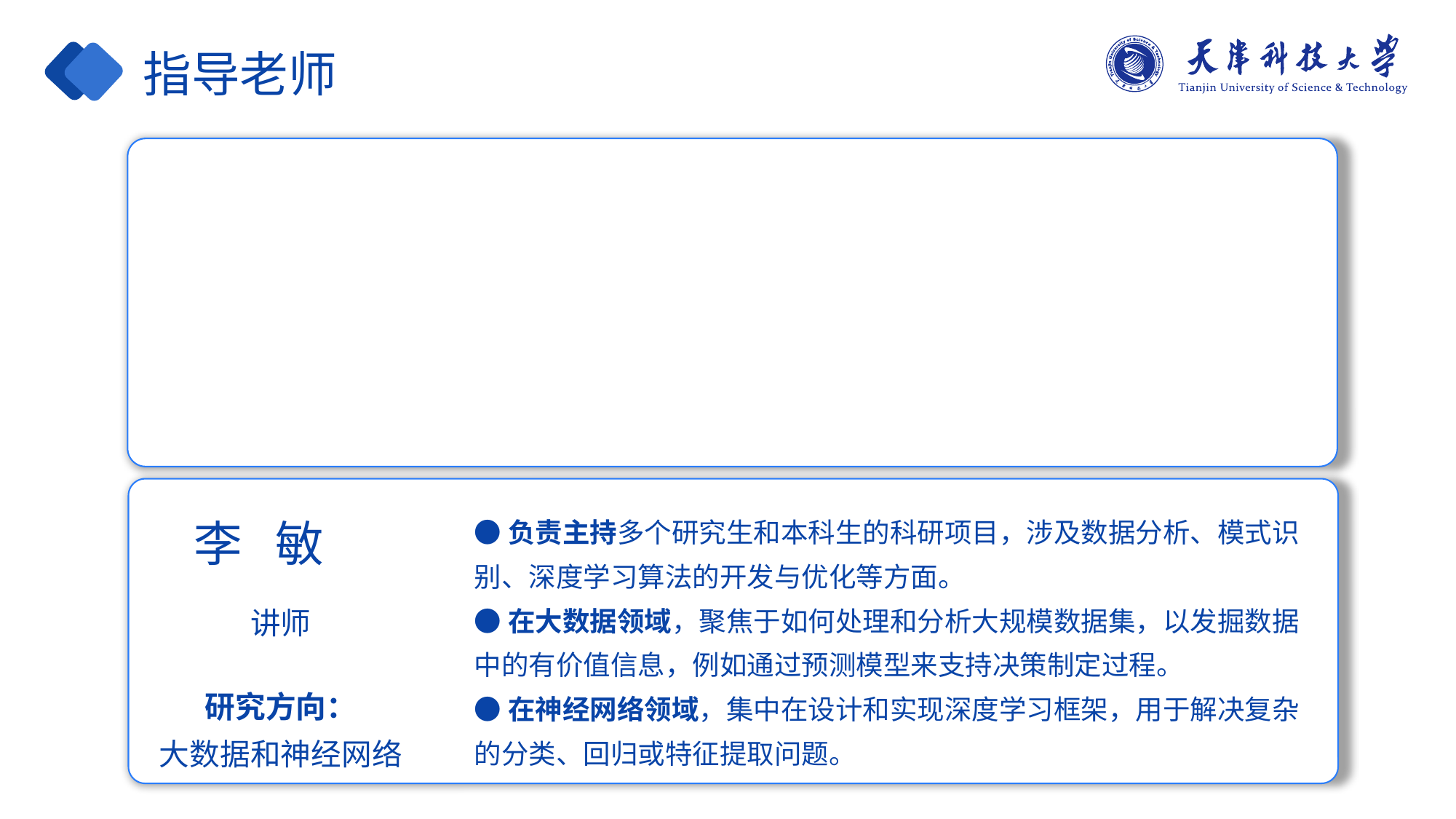

指导老师

●负责主持多个研究生和本科生的科研项目，涉及数据分析、模式识别、深度学习算法的开发与优化等方面。
●在大数据领域，聚焦于如何处理和分析大规模数据集，以发掘数据中的有价值信息，例如通过预测模型来支持决策制定过程。
●在神经网络领域，集中在设计和实现深度学习框架，用于解决复杂的分类、回归或特征提取问题。
李   敏

讲师

研究方向：
大数据和神经网络